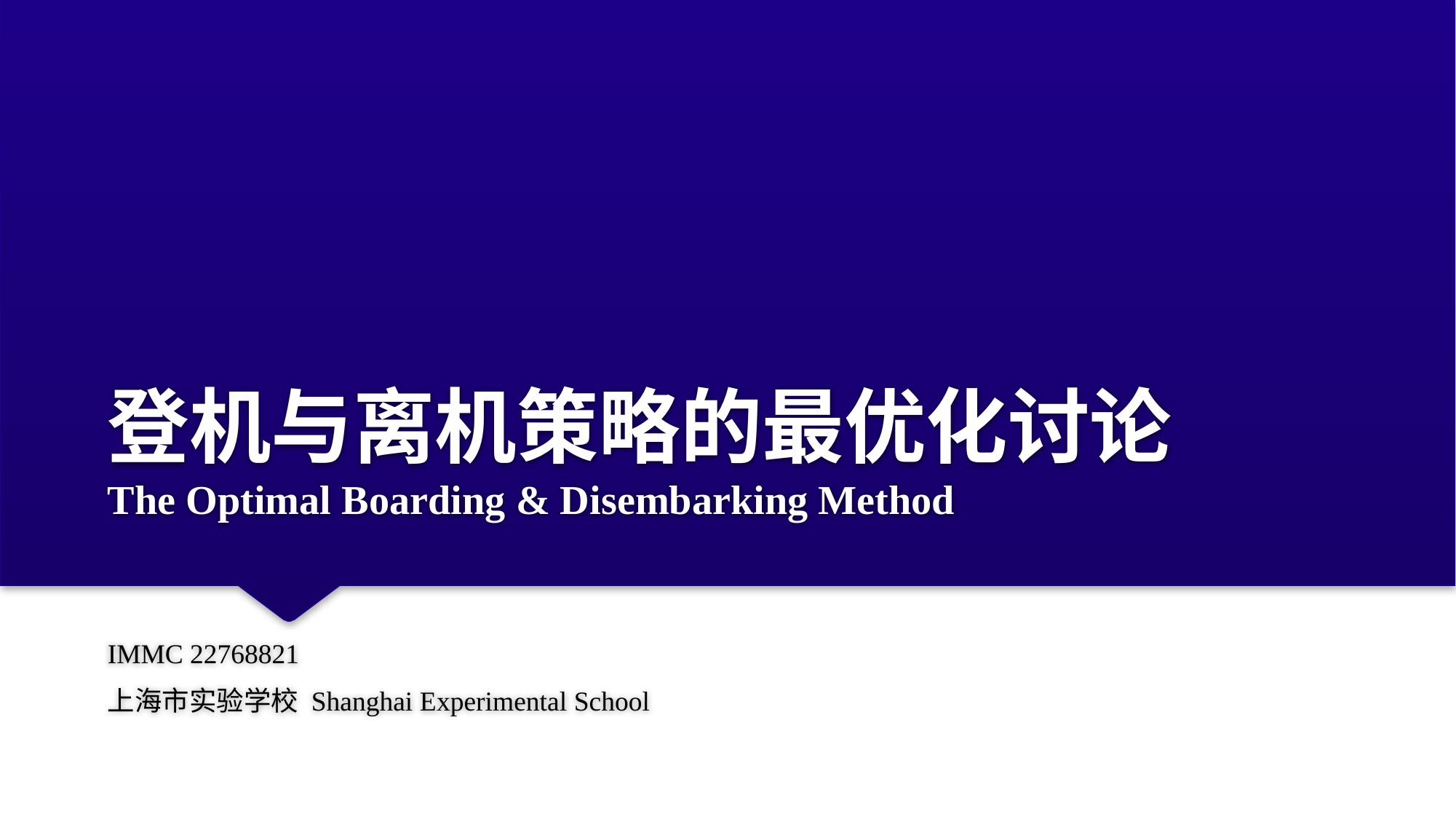

# 登机与离机策略的最优化讨论 The Optimal Boarding & Disembarking Method
IMMC 22768821
上海市实验学校 Shanghai Experimental School